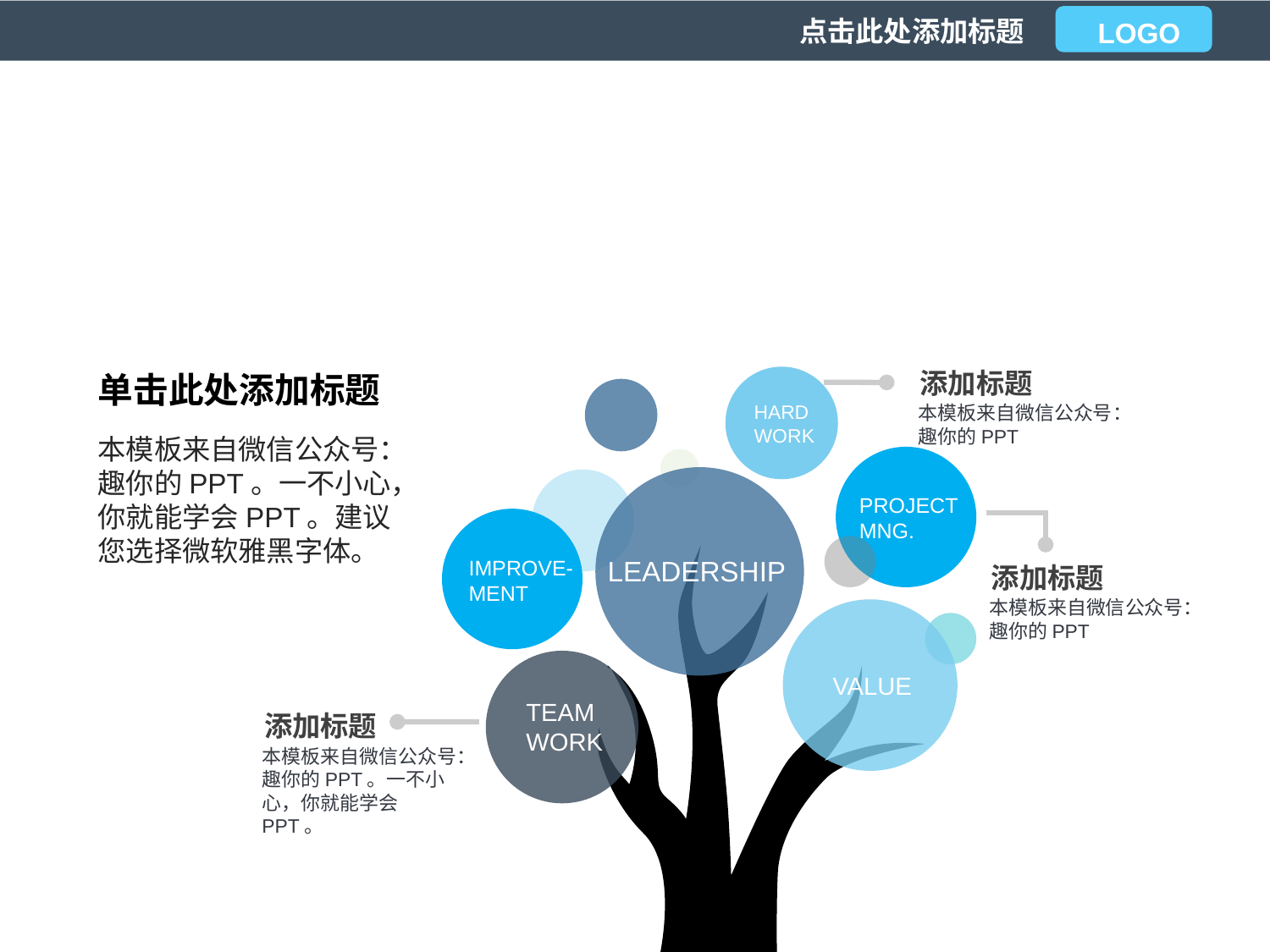

LOGO
点击此处添加标题
添加标题
单击此处添加标题

HARD
WORK

PROJECT
MNG.

LEADERSHIP
IMPROVE-
MENT

VALUE
TEAM
WORK

本模板来自微信公众号：趣你的PPT
本模板来自微信公众号：趣你的PPT。一不小心，你就能学会PPT。建议您选择微软雅黑字体。
添加标题
本模板来自微信公众号：趣你的PPT
添加标题
本模板来自微信公众号：趣你的PPT。一不小心，你就能学会PPT。